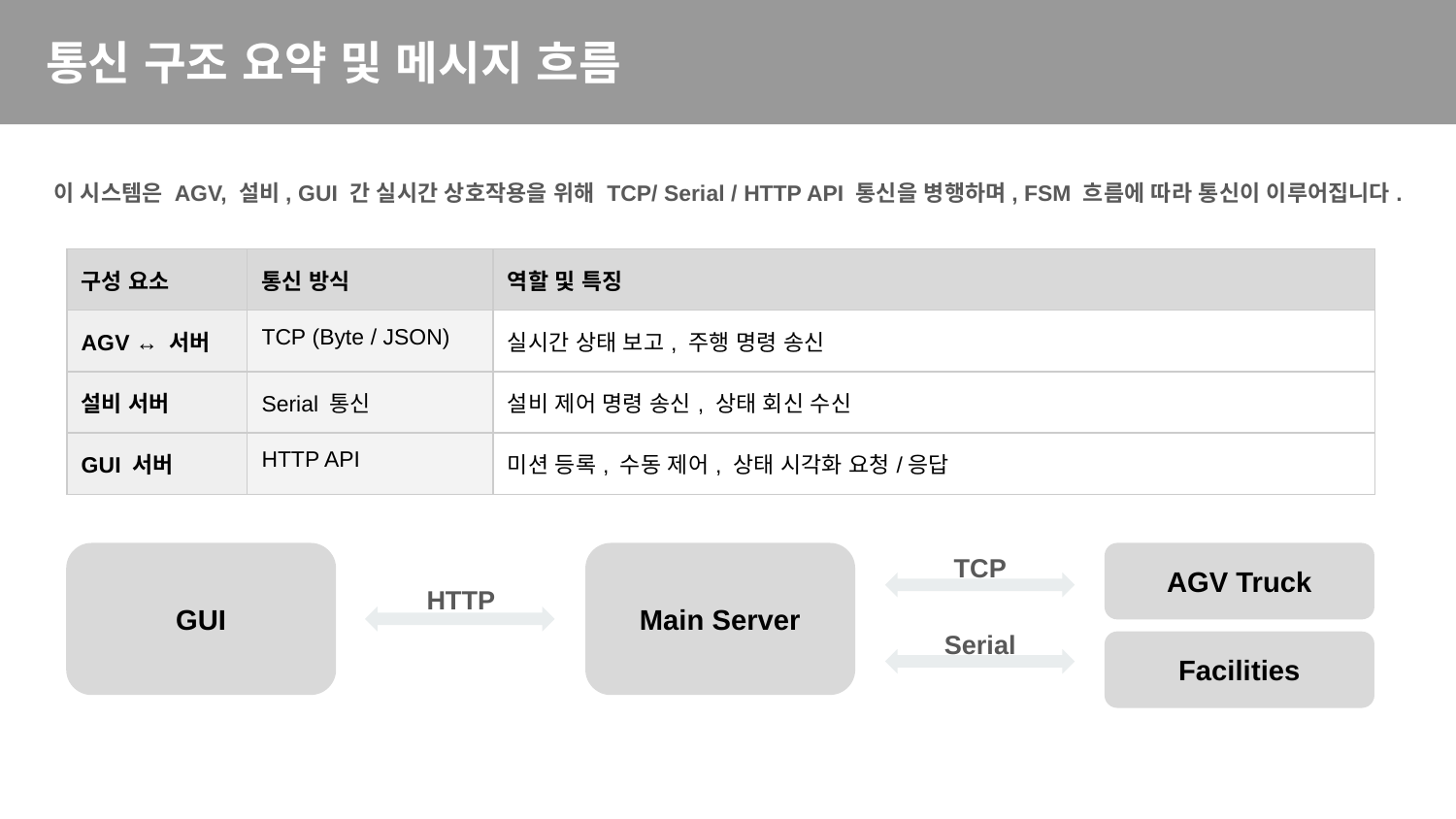

# 통신 구조 요약 및 메시지 흐름
이 시스템은 AGV, 설비, GUI 간 실시간 상호작용을 위해 TCP/ Serial / HTTP API 통신을 병행하며, FSM 흐름에 따라 통신이 이루어집니다.
| 구성 요소 | 통신 방식 | 역할 및 특징 |
| --- | --- | --- |
| AGV ↔ 서버 | TCP (Byte / JSON) | 실시간 상태 보고, 주행 명령 송신 |
| 설비 서버 | Serial 통신 | 설비 제어 명령 송신, 상태 회신 수신 |
| GUI 서버 | HTTP API | 미션 등록, 수동 제어, 상태 시각화 요청/응답 |
GUI
Main Server
AGV Truck
TCP

HTTP

Serial
Facilities